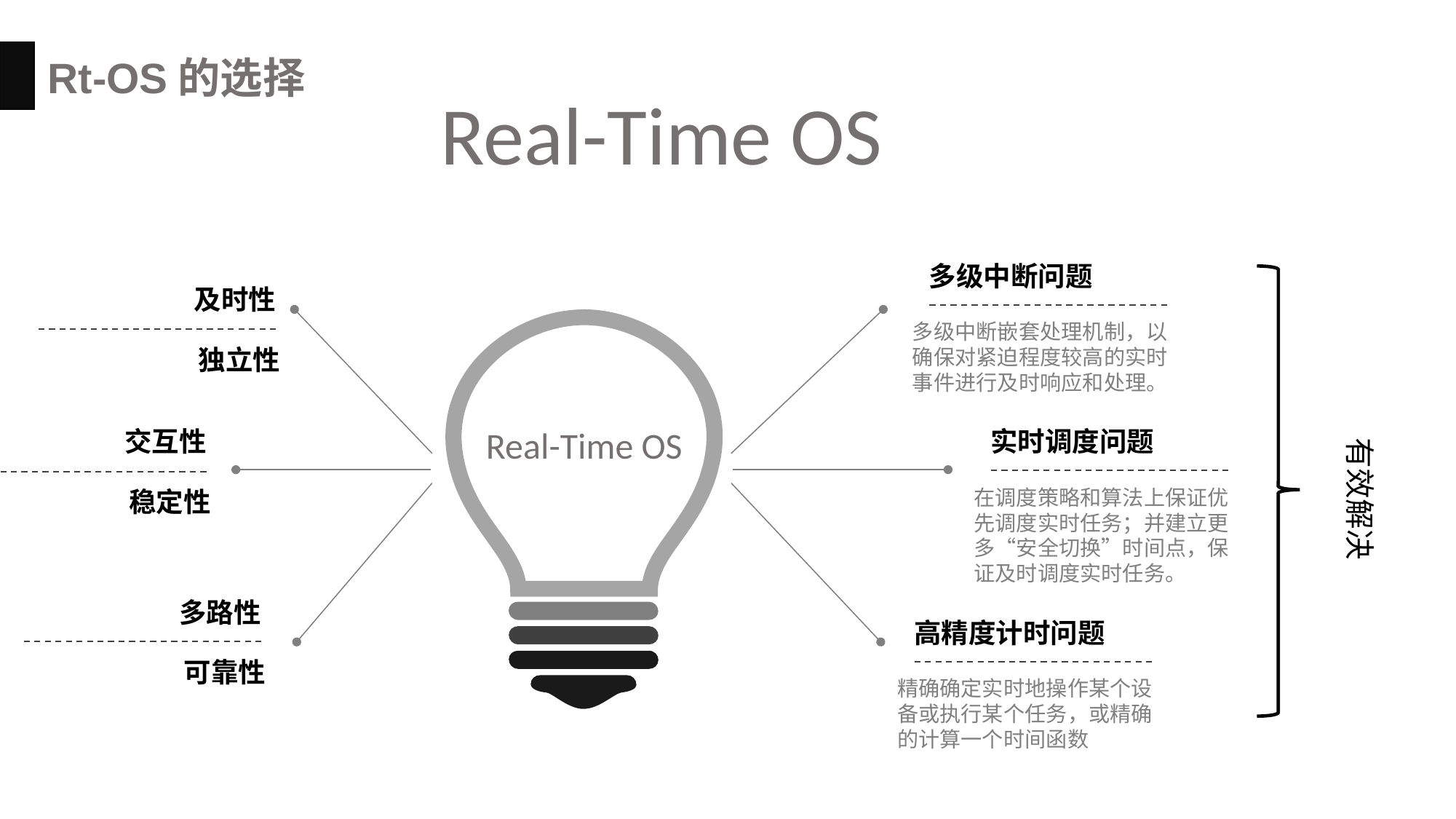

Rt-OS的选择
Real-Time OS
多级中断问题
多级中断嵌套处理机制，以确保对紧迫程度较高的实时事件进行及时响应和处理。

及时性
独立性

Real-Time OS
交互性
稳定性
实时调度问题
在调度策略和算法上保证优先调度实时任务；并建立更多“安全切换”时间点，保证及时调度实时任务。
有效解决
多路性
可靠性
高精度计时问题
精确确定实时地操作某个设备或执行某个任务，或精确的计算一个时间函数